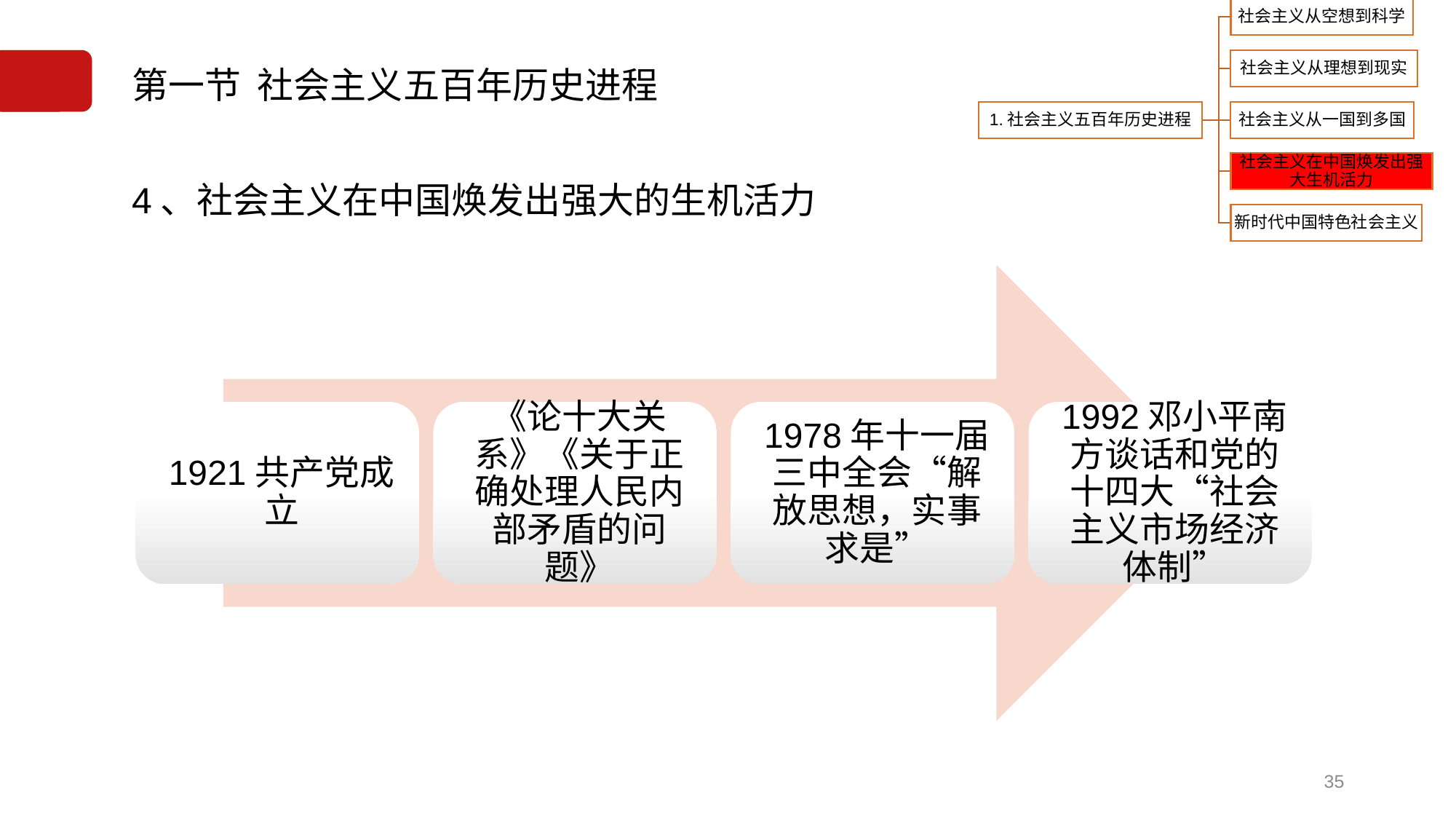

1.社会主义五百年历史进程
社会主义从空想到科学
社会主义从理想到现实
社会主义从一国到多国
社会主义在中国焕发出强大生机活力
新时代中国特色社会主义
# 第一节  社会主义五百年历史进程
4、社会主义在中国焕发出强大的生机活力
1921共产党成立
《论十大关系》《关于正确处理人民内部矛盾的问题》
1978年十一届三中全会“解放思想，实事求是”
1992邓小平南方谈话和党的十四大“社会主义市场经济体制”
35